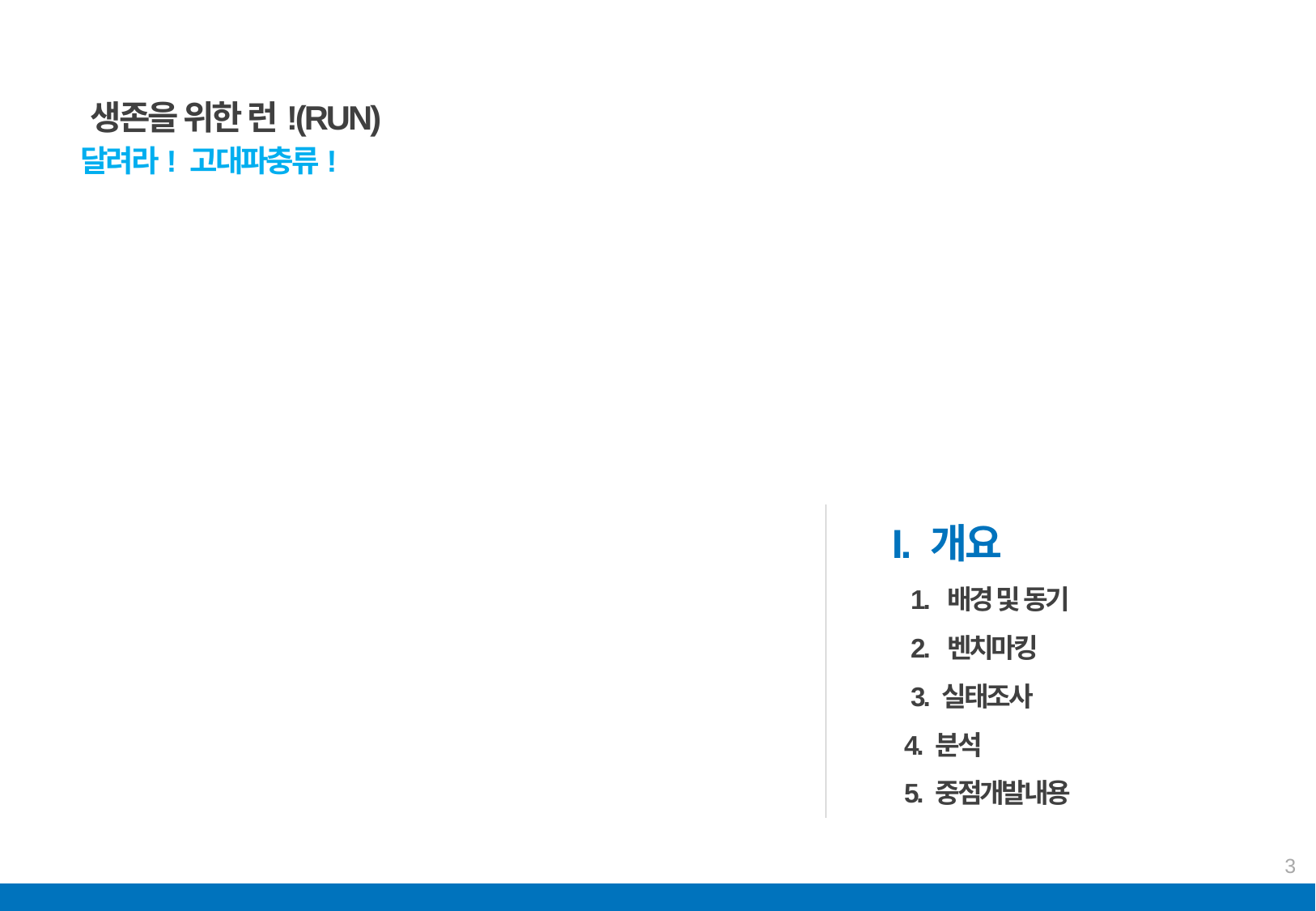

생존을 위한 런!(RUN)
달려라! 고대파충류!
I. 개요
  1.  배경 및 동기
  2.  벤치마킹
  3. 실태조사
  4. 분석
  5. 중점개발내용
3